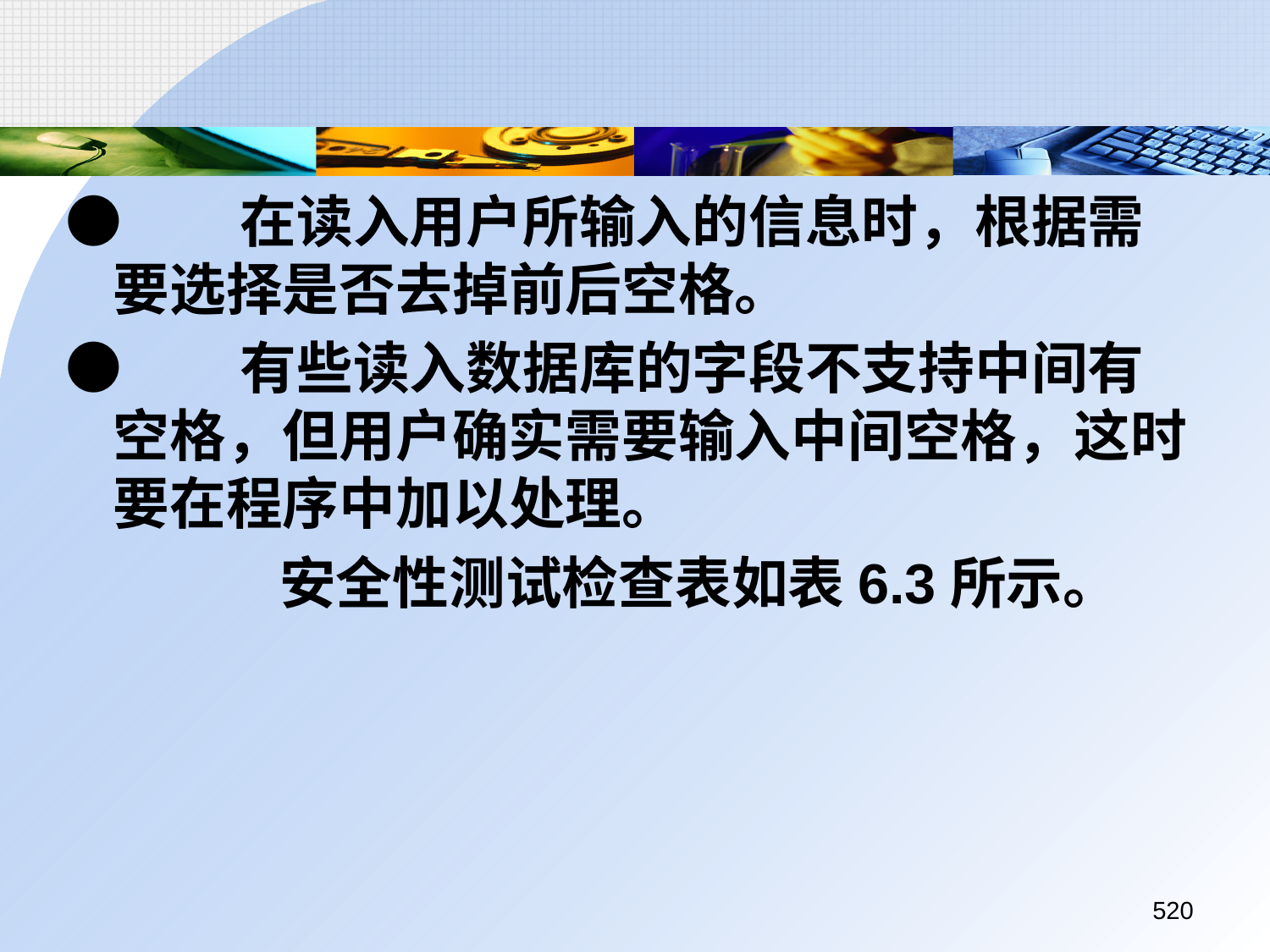

●	在读入用户所输入的信息时，根据需要选择是否去掉前后空格。
●	有些读入数据库的字段不支持中间有空格，但用户确实需要输入中间空格，这时要在程序中加以处理。
		  安全性测试检查表如表6.3所示。

520